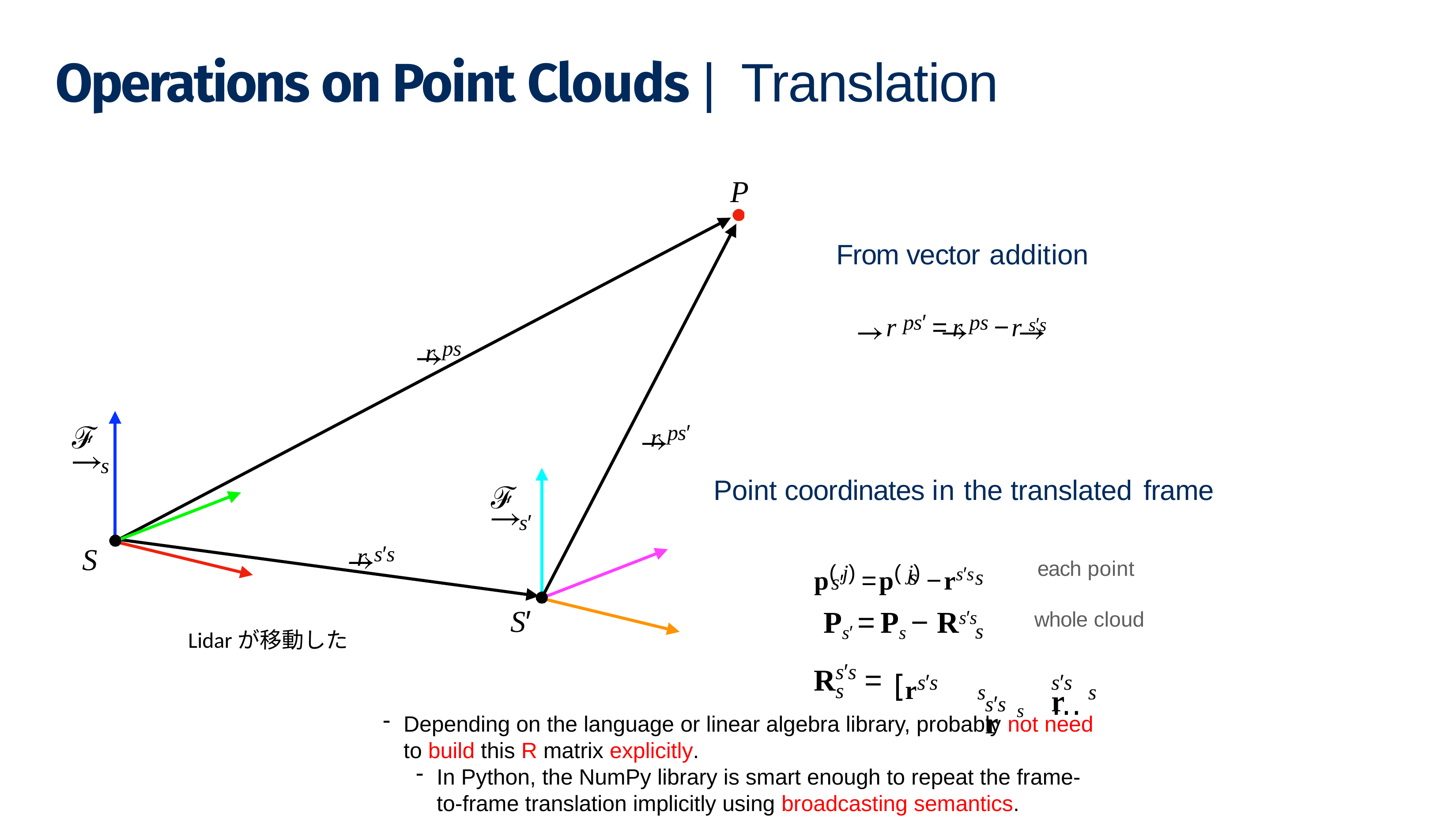

# Operations on Point Clouds | Translation
P
From vector addition
r ps′ =	r ps − r s′s

r ps

r ps′

ℱ
s

Point coordinates in the translated frame
ℱ

s′

r s′s
p( j) = p( j) − rs′s

S

each point

s	s

s′

Ps′ = Ps − Rs′s
S′
whole cloud
s
Lidarが移動した

rs′s		s′s			s′s  s	r		⋯	r
s′s
R
=
[
s
s
s
Depending on the language or linear algebra library, probably not need to build this R matrix explicitly.
In Python, the NumPy library is smart enough to repeat the frame-to-frame translation implicitly using broadcasting semantics.